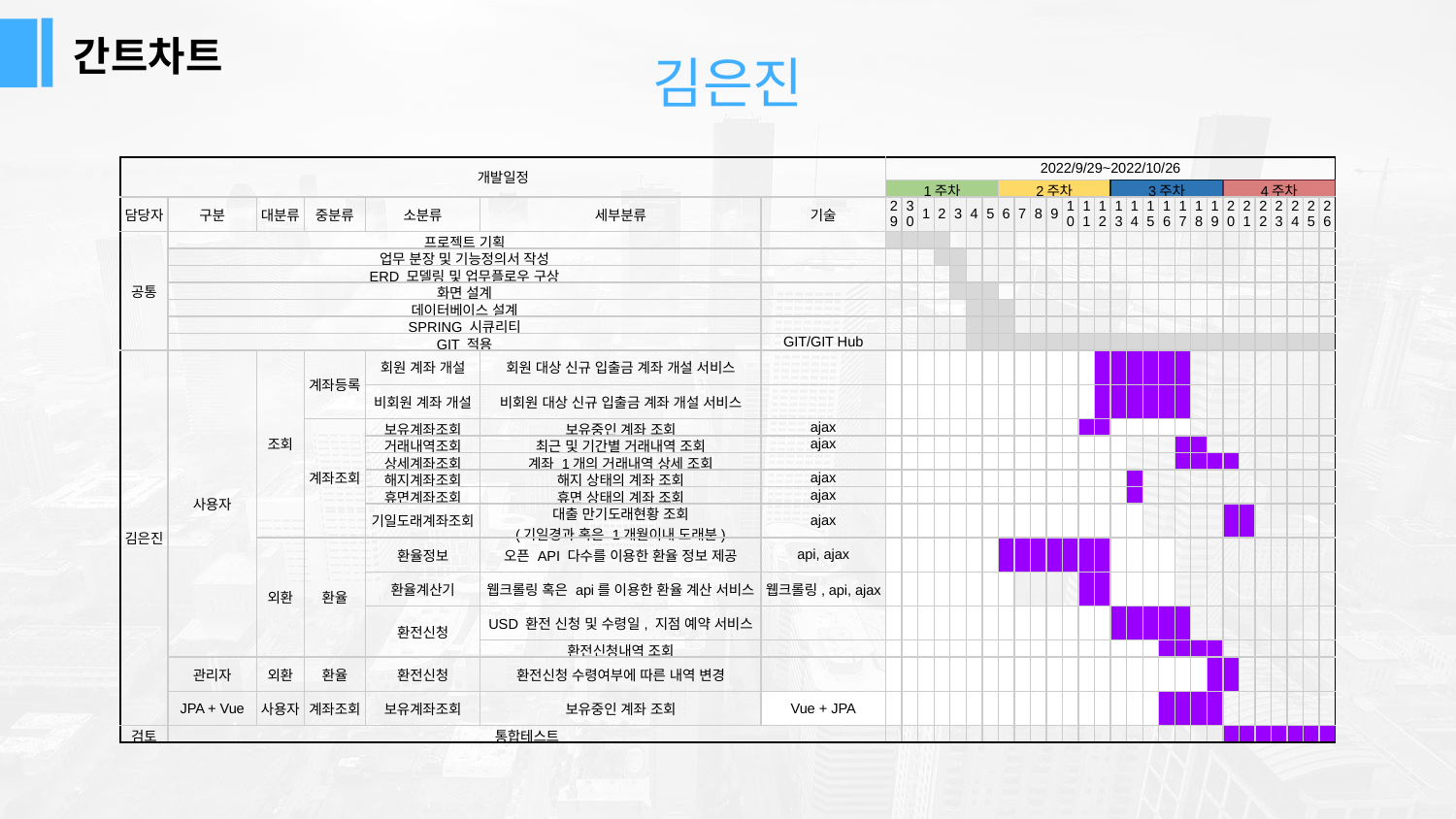

간트차트
김은진
| 개발일정 |  |  |  |  |  |  | 2022/9/29~2022/10/26 |  |  |  |  |  |  |  |  |  |  |  |  |  |  |  |  |  |  |  |  |  |  |  |  |  |  |  |
| --- | --- | --- | --- | --- | --- | --- | --- | --- | --- | --- | --- | --- | --- | --- | --- | --- | --- | --- | --- | --- | --- | --- | --- | --- | --- | --- | --- | --- | --- | --- | --- | --- | --- | --- |
|  |  |  |  |  |  |  | 1주차 |  |  |  |  |  |  | 2주차 |  |  |  |  |  |  | 3주차 |  |  |  |  |  |  | 4주차 |  |  |  |  |  |  |
| 담당자 | 구분 | 대분류 | 중분류 | 소분류 | 세부분류 | 기술 | 29 | 30 | 1 | 2 | 3 | 4 | 5 | 6 | 7 | 8 | 9 | 10 | 11 | 12 | 13 | 14 | 15 | 16 | 17 | 18 | 19 | 20 | 21 | 22 | 23 | 24 | 25 | 26 |
| 공통 | 프로젝트 기획 |  |  |  |  |  |  |  |  |  |  |  |  |  |  |  |  |  |  |  |  |  |  |  |  |  |  |  |  |  |  |  |  |  |
|  | 업무 분장 및 기능정의서 작성 |  |  |  |  |  |  |  |  |  |  |  |  |  |  |  |  |  |  |  |  |  |  |  |  |  |  |  |  |  |  |  |  |  |
|  | ERD 모델링 및 업무플로우 구상 |  |  |  |  |  |  |  |  |  |  |  |  |  |  |  |  |  |  |  |  |  |  |  |  |  |  |  |  |  |  |  |  |  |
|  | 화면 설계 |  |  |  |  |  |  |  |  |  |  |  |  |  |  |  |  |  |  |  |  |  |  |  |  |  |  |  |  |  |  |  |  |  |
|  | 데이터베이스 설계 |  |  |  |  |  |  |  |  |  |  |  |  |  |  |  |  |  |  |  |  |  |  |  |  |  |  |  |  |  |  |  |  |  |
|  | SPRING 시큐리티 |  |  |  |  |  |  |  |  |  |  |  |  |  |  |  |  |  |  |  |  |  |  |  |  |  |  |  |  |  |  |  |  |  |
|  | GIT 적용 |  |  |  |  | GIT/GIT Hub |  |  |  |  |  |  |  |  |  |  |  |  |  |  |  |  |  |  |  |  |  |  |  |  |  |  |  |  |
| 김은진 | 사용자 | 조회 | 계좌등록 | 회원 계좌 개설 | 회원 대상 신규 입출금 계좌 개설 서비스 |  |  |  |  |  |  |  |  |  |  |  |  |  |  |  |  |  |  |  |  |  |  |  |  |  |  |  |  |  |
|  |  |  |  | 비회원 계좌 개설 | 비회원 대상 신규 입출금 계좌 개설 서비스 |  |  |  |  |  |  |  |  |  |  |  |  |  |  |  |  |  |  |  |  |  |  |  |  |  |  |  |  |  |
|  |  |  | 계좌조회 | 보유계좌조회 | 보유중인 계좌 조회 | ajax |  |  |  |  |  |  |  |  |  |  |  |  |  |  |  |  |  |  |  |  |  |  |  |  |  |  |  |  |
|  |  |  |  | 거래내역조회 | 최근 및 기간별 거래내역 조회 | ajax |  |  |  |  |  |  |  |  |  |  |  |  |  |  |  |  |  |  |  |  |  |  |  |  |  |  |  |  |
|  |  |  |  | 상세계좌조회 | 계좌 1개의 거래내역 상세 조회 |  |  |  |  |  |  |  |  |  |  |  |  |  |  |  |  |  |  |  |  |  |  |  |  |  |  |  |  |  |
|  |  |  |  | 해지계좌조회 | 해지 상태의 계좌 조회 | ajax |  |  |  |  |  |  |  |  |  |  |  |  |  |  |  |  |  |  |  |  |  |  |  |  |  |  |  |  |
|  |  |  |  | 휴면계좌조회 | 휴면 상태의 계좌 조회 | ajax |  |  |  |  |  |  |  |  |  |  |  |  |  |  |  |  |  |  |  |  |  |  |  |  |  |  |  |  |
|  |  |  |  | 기일도래계좌조회 | 대출 만기도래현황 조회 (기일경과 혹은 1개월이내 도래분) | ajax |  |  |  |  |  |  |  |  |  |  |  |  |  |  |  |  |  |  |  |  |  |  |  |  |  |  |  |  |
|  |  | 외환 | 환율 | 환율정보 | 오픈 API 다수를 이용한 환율 정보 제공 | api, ajax |  |  |  |  |  |  |  |  |  |  |  |  |  |  |  |  |  |  |  |  |  |  |  |  |  |  |  |  |
|  |  |  |  | 환율계산기 | 웹크롤링 혹은 api를 이용한 환율 계산 서비스 | 웹크롤링, api, ajax |  |  |  |  |  |  |  |  |  |  |  |  |  |  |  |  |  |  |  |  |  |  |  |  |  |  |  |  |
|  |  |  |  | 환전신청 | USD 환전 신청 및 수령일, 지점 예약 서비스 |  |  |  |  |  |  |  |  |  |  |  |  |  |  |  |  |  |  |  |  |  |  |  |  |  |  |  |  |  |
|  |  |  |  |  | 환전신청내역 조회 |  |  |  |  |  |  |  |  |  |  |  |  |  |  |  |  |  |  |  |  |  |  |  |  |  |  |  |  |  |
|  | 관리자 | 외환 | 환율 | 환전신청 | 환전신청 수령여부에 따른 내역 변경 |  |  |  |  |  |  |  |  |  |  |  |  |  |  |  |  |  |  |  |  |  |  |  |  |  |  |  |  |  |
|  | JPA + Vue | 사용자 | 계좌조회 | 보유계좌조회 | 보유중인 계좌 조회 | Vue + JPA |  |  |  |  |  |  |  |  |  |  |  |  |  |  |  |  |  |  |  |  |  |  |  |  |  |  |  |  |
| 검토 | 통합테스트 |  |  |  |  |  |  |  |  |  |  |  |  |  |  |  |  |  |  |  |  |  |  |  |  |  |  |  |  |  |  |  |  |  |